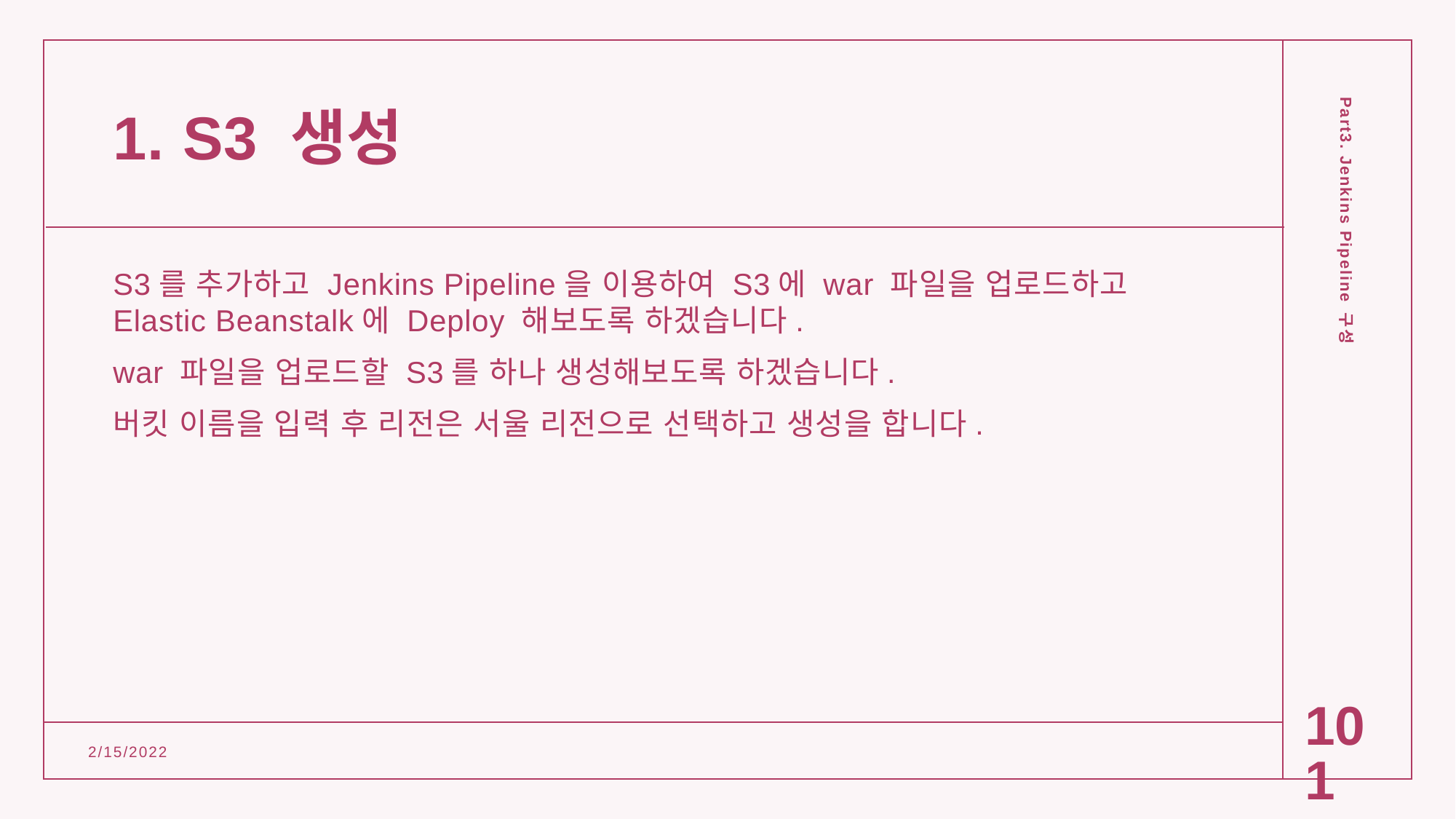

# 1. S3 생성
S3를 추가하고 Jenkins Pipeline을 이용하여 S3에 war 파일을 업로드하고 Elastic Beanstalk에 Deploy 해보도록 하겠습니다.
war 파일을 업로드할 S3를 하나 생성해보도록 하겠습니다.
버킷 이름을 입력 후 리전은 서울 리전으로 선택하고 생성을 합니다.

Part3. Jenkins Pipeline 구성
101
2/15/2022